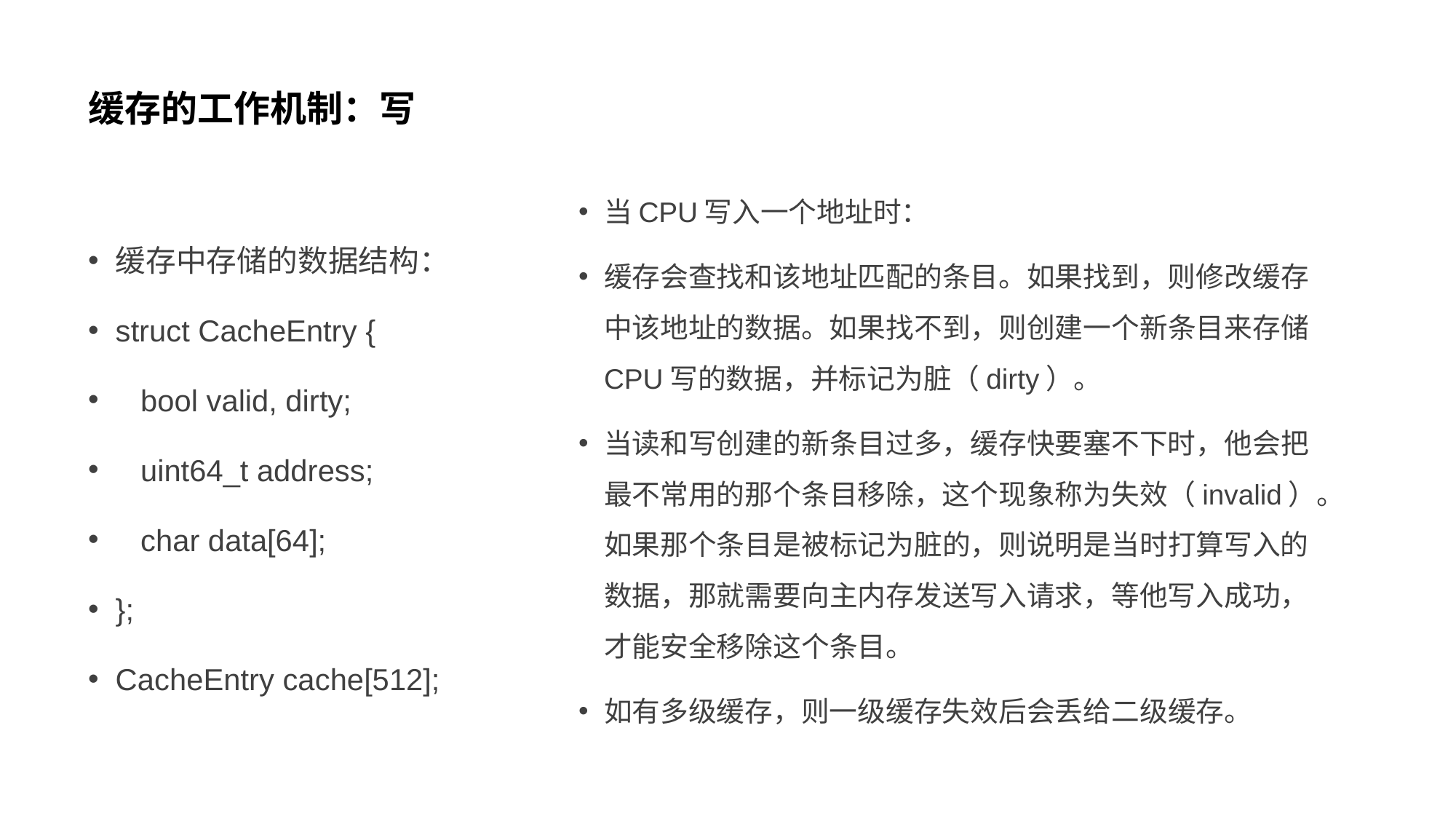

# 缓存的工作机制：写
当CPU写入一个地址时：
缓存会查找和该地址匹配的条目。如果找到，则修改缓存中该地址的数据。如果找不到，则创建一个新条目来存储CPU写的数据，并标记为脏（dirty）。
当读和写创建的新条目过多，缓存快要塞不下时，他会把最不常用的那个条目移除，这个现象称为失效（invalid）。如果那个条目是被标记为脏的，则说明是当时打算写入的数据，那就需要向主内存发送写入请求，等他写入成功，才能安全移除这个条目。
如有多级缓存，则一级缓存失效后会丢给二级缓存。
缓存中存储的数据结构：
struct CacheEntry {
   bool valid, dirty;
   uint64_t address;
   char data[64];
};
CacheEntry cache[512];